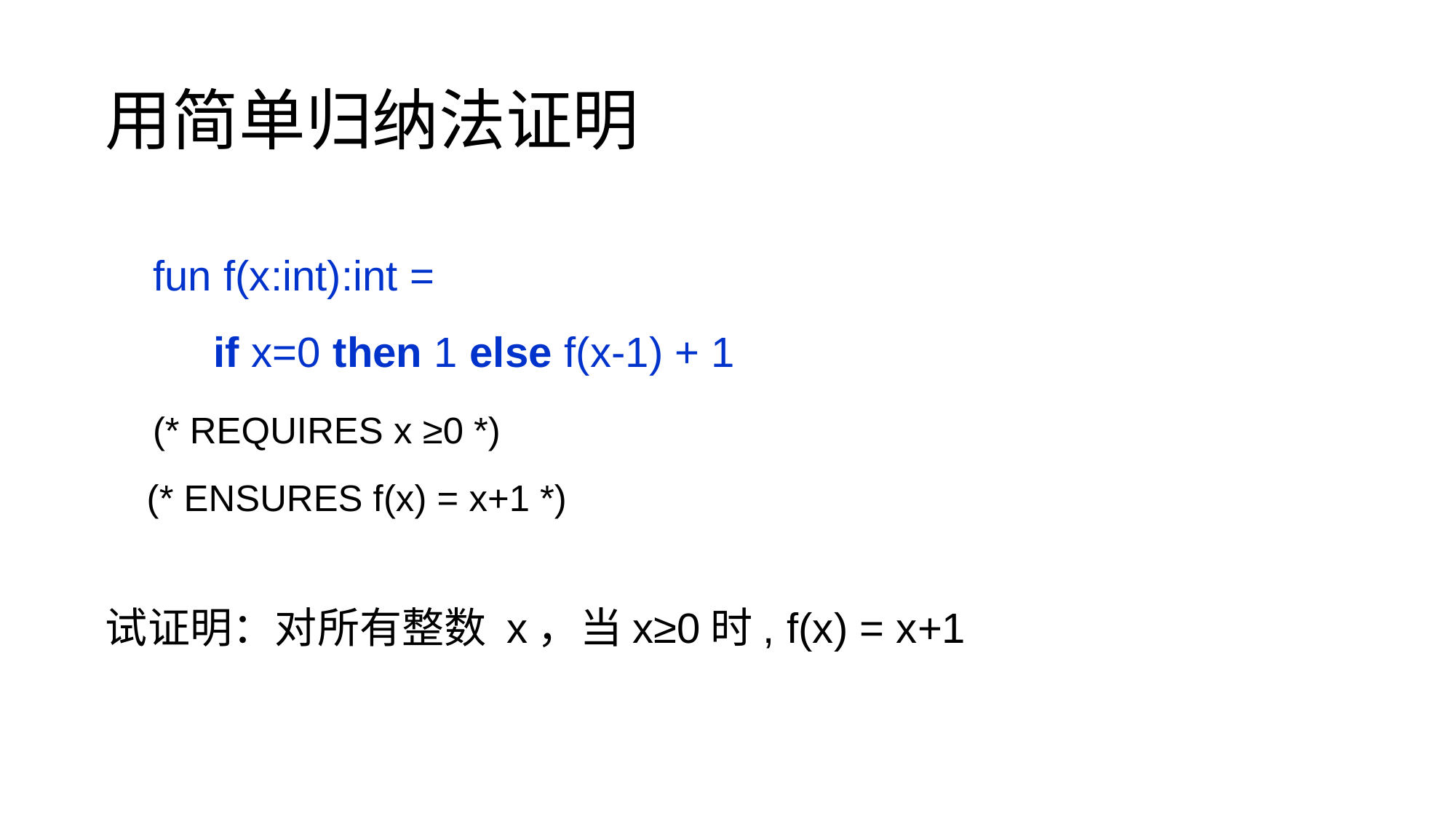

用简单归纳法证明
    fun f(x:int):int =
	if x=0 then 1 else f(x-1) + 1
    (* REQUIRES x ≥0 *)
    (* ENSURES f(x) = x+1 *)
试证明：对所有整数 x，当x≥0时, f(x) = x+1